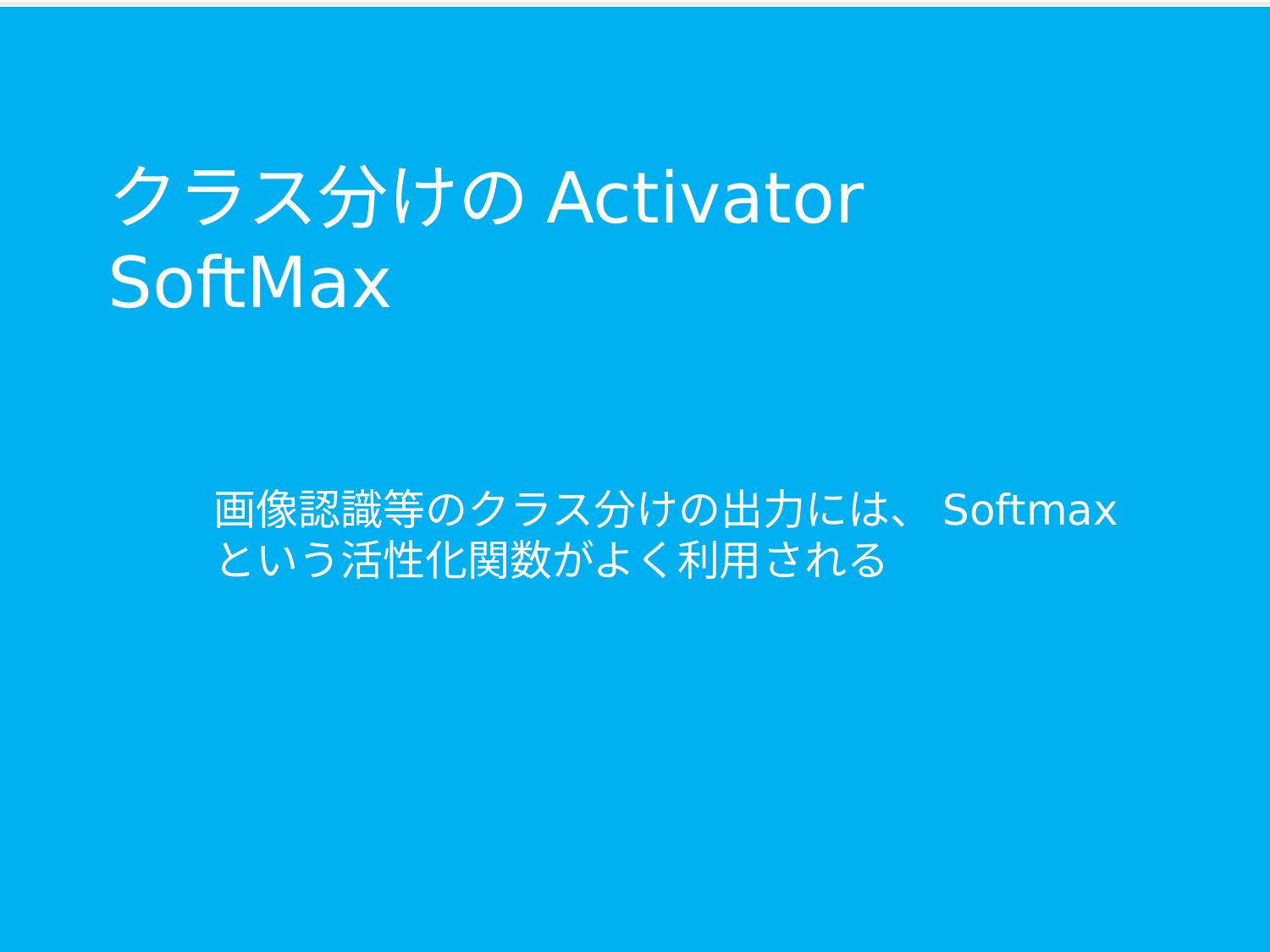

# クラス分けのActivator SoftMax
画像認識等のクラス分けの出力には、Softmaxという活性化関数がよく利用される